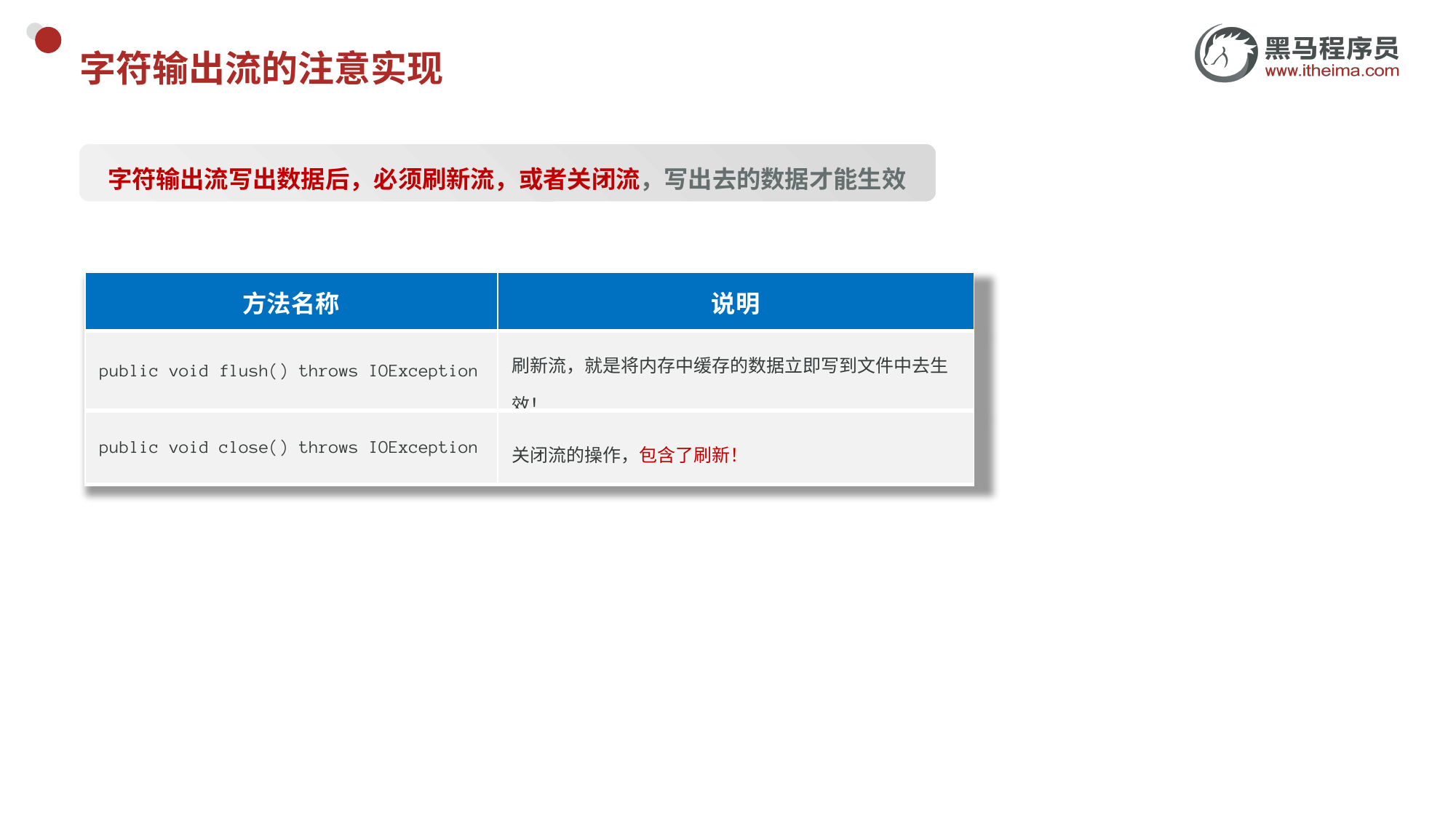

# 字符输出流的注意实现
字符输出流写出数据后，必须刷新流，或者关闭流，写出去的数据才能生效

| 方法名称 | 说明 |
| --- | --- |
| public void flush() throws IOException | 刷新流，就是将内存中缓存的数据立即写到文件中去生效！ |
| public void close() throws IOException | 关闭流的操作，包含了刷新！ |